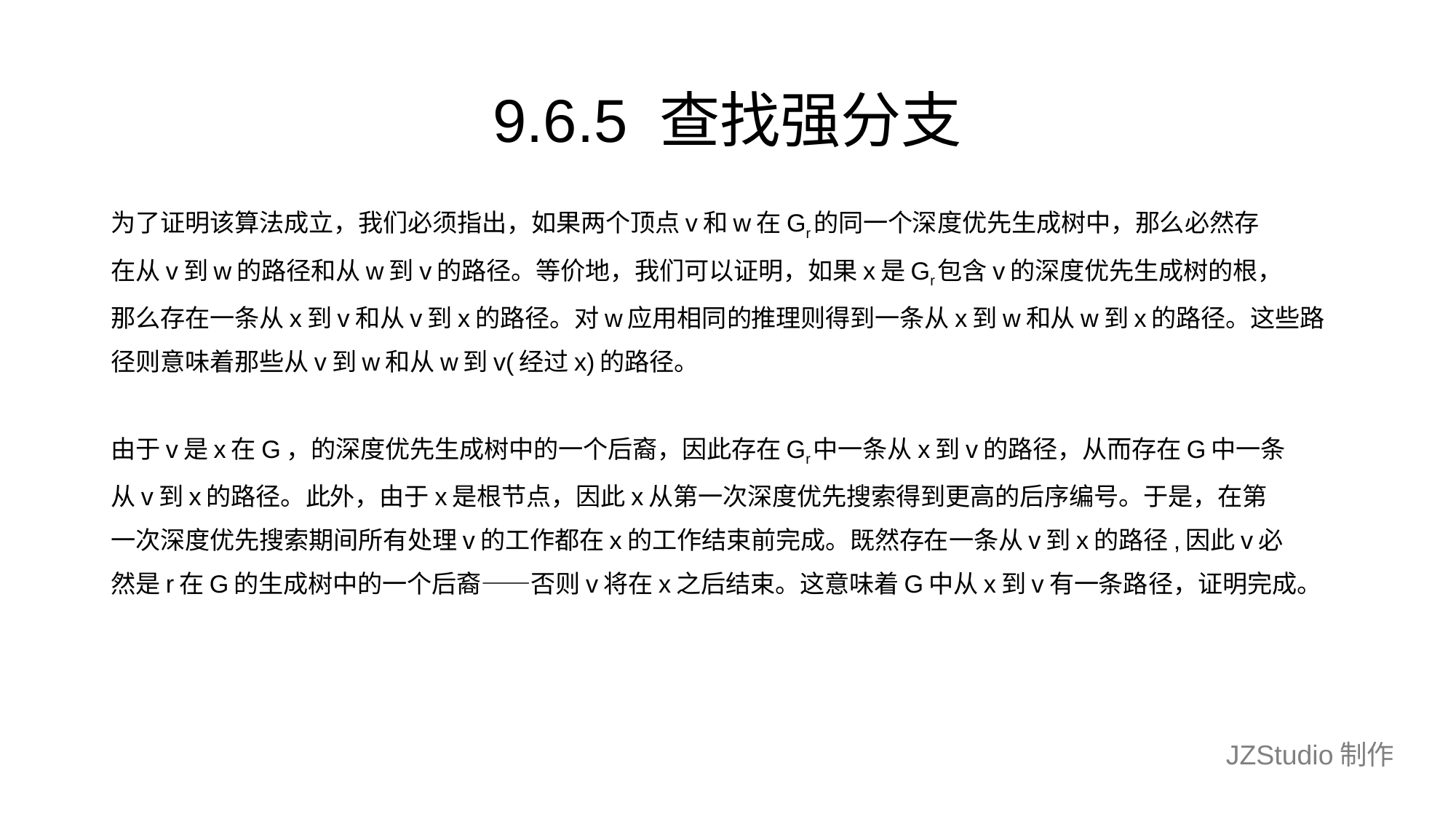

# 9.6.5 查找强分支
为了证明该算法成立，我们必须指出，如果两个顶点v和w在Gr的同一个深度优先生成树中，那么必然存
在从v到w的路径和从w到v的路径。等价地，我们可以证明，如果x是Gr包含v的深度优先生成树的根，
那么存在一条从x到v和从v到x的路径。对w应用相同的推理则得到一条从x到w和从w到x的路径。这些路
径则意味着那些从v到w和从w到v(经过x)的路径。

由于v是x在G，的深度优先生成树中的一个后裔，因此存在Gr中一条从x到v的路径，从而存在G中一条
从v到x的路径。此外，由于x是根节点，因此x从第一次深度优先搜索得到更高的后序编号。于是，在第
一次深度优先搜索期间所有处理v的工作都在x的工作结束前完成。既然存在一条从v到x的路径,因此v必
然是r在G的生成树中的一个后裔——否则v将在x之后结束。这意味着G中从x到v有一条路径，证明完成。